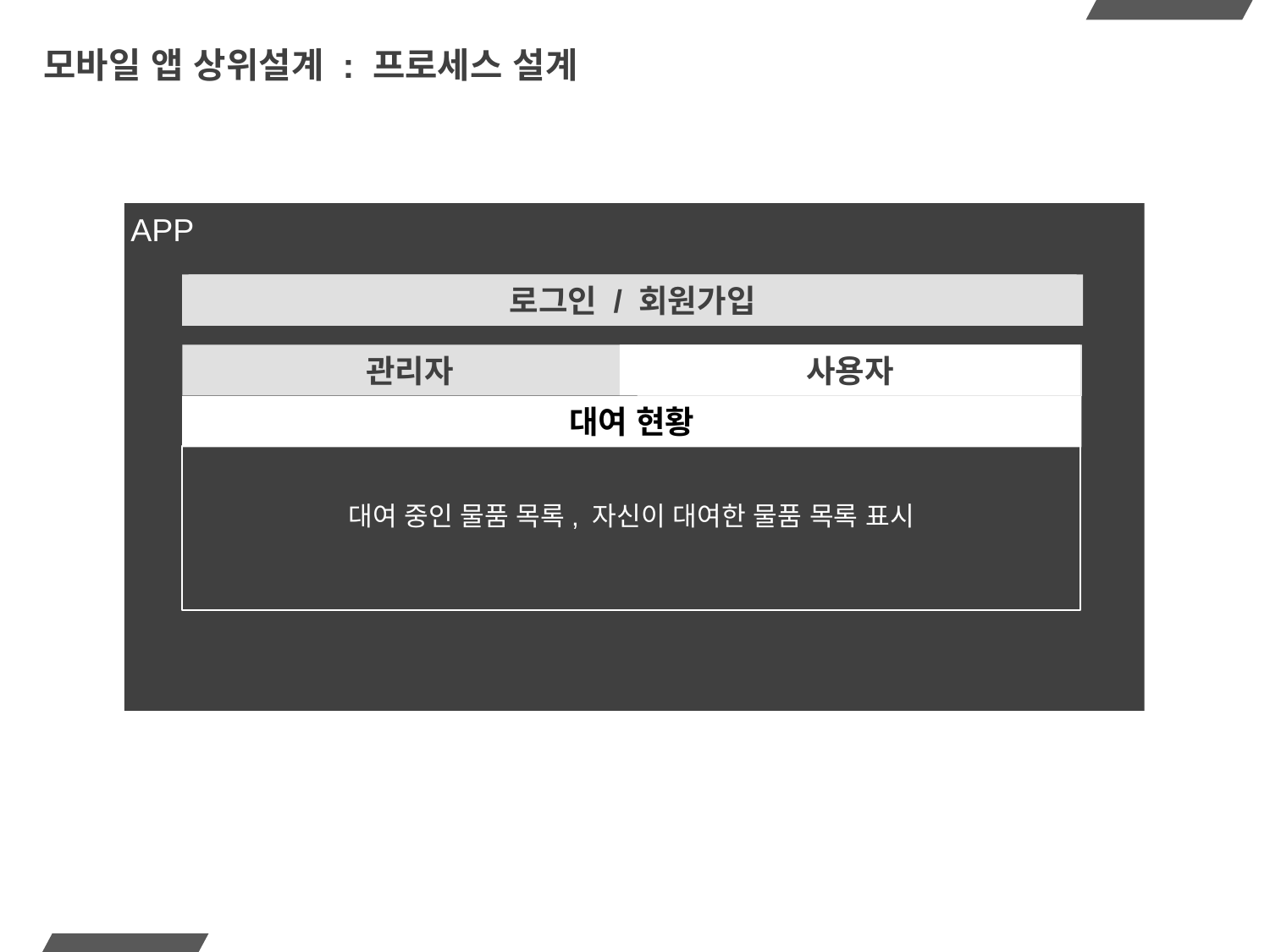

# 모바일 앱 상위설계 : 프로세스 설계
APP

로그인 / 회원가입
사용자
관리자

대여 현황

대여 중인 물품 목록, 자신이 대여한 물품 목록 표시